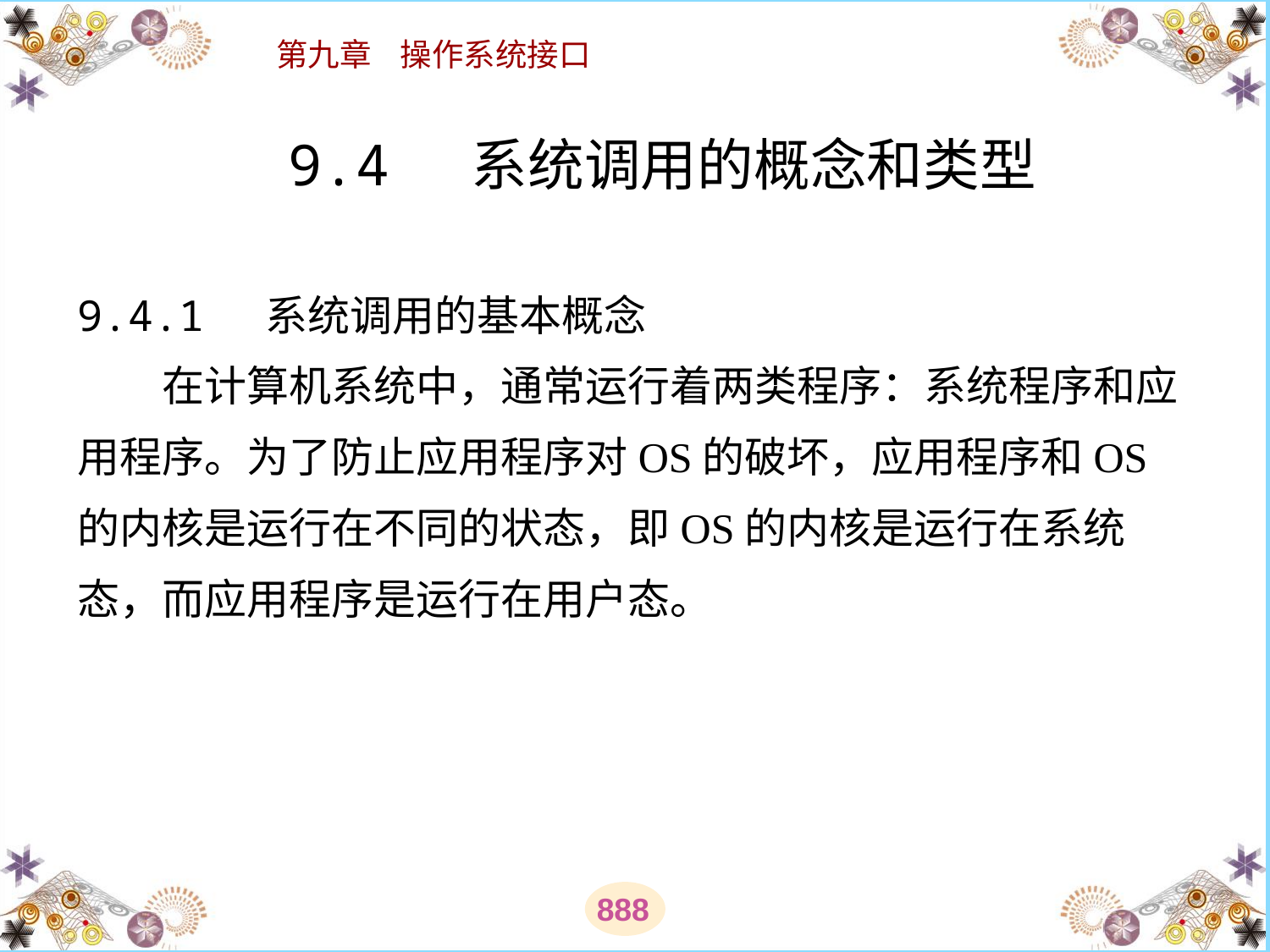

# 9.4  系统调用的概念和类型 9.4.1  系统调用的基本概念 　　在计算机系统中，通常运行着两类程序：系统程序和应用程序。为了防止应用程序对OS的破坏，应用程序和OS的内核是运行在不同的状态，即OS的内核是运行在系统态，而应用程序是运行在用户态。